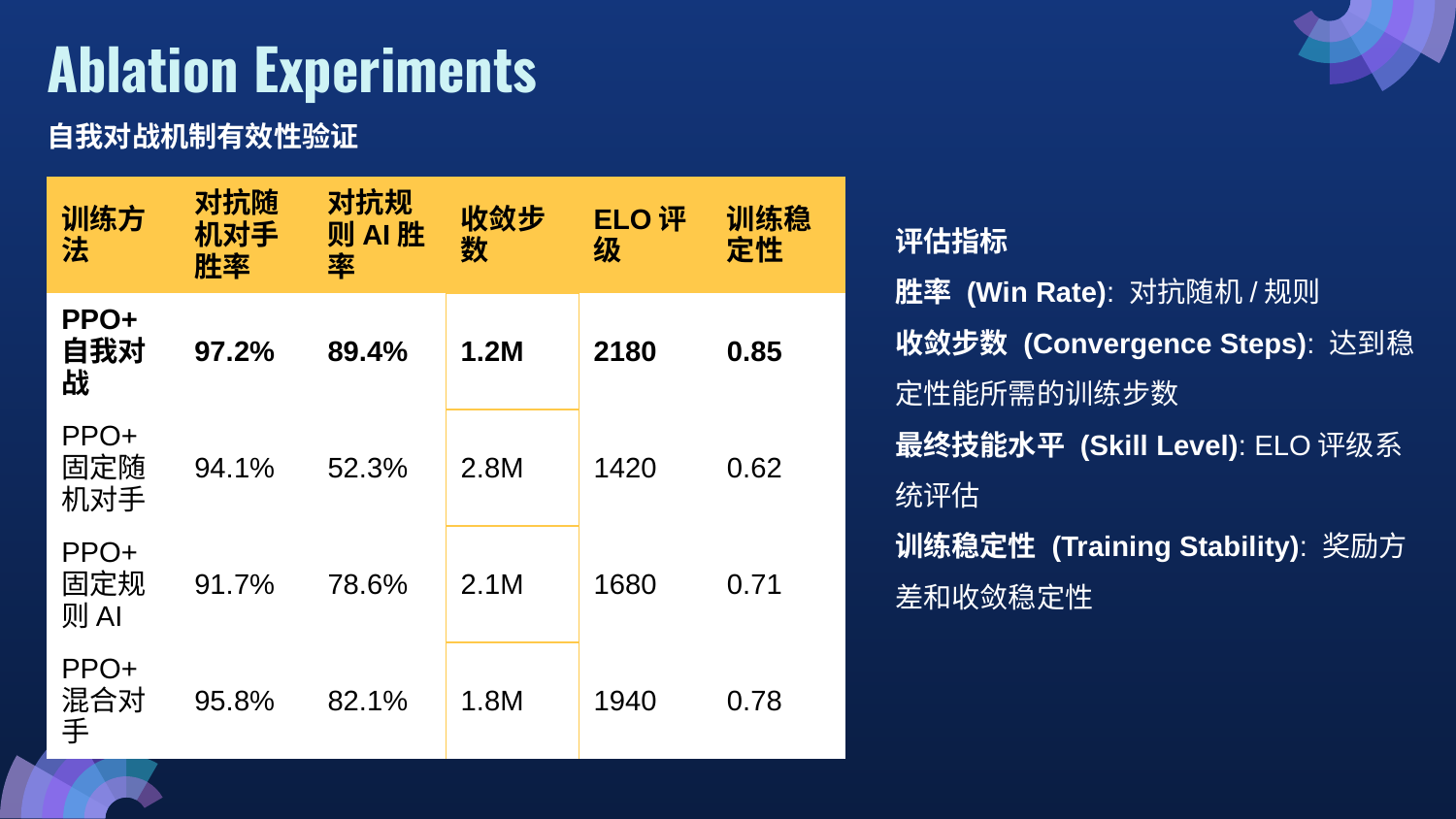

# Ablation Experiments
自我对战机制有效性验证
| 训练方法 | 对抗随机对手胜率 | 对抗规则AI胜率 | 收敛步数 | ELO评级 | 训练稳定性 |
| --- | --- | --- | --- | --- | --- |
| PPO+自我对战 | 97.2% | 89.4% | 1.2M | 2180 | 0.85 |
| PPO+固定随机对手 | 94.1% | 52.3% | 2.8M | 1420 | 0.62 |
| PPO+固定规则AI | 91.7% | 78.6% | 2.1M | 1680 | 0.71 |
| PPO+混合对手 | 95.8% | 82.1% | 1.8M | 1940 | 0.78 |
评估指标
胜率 (Win Rate): 对抗随机/规则
收敛步数 (Convergence Steps): 达到稳定性能所需的训练步数
最终技能水平 (Skill Level): ELO评级系统评估
训练稳定性 (Training Stability): 奖励方差和收敛稳定性